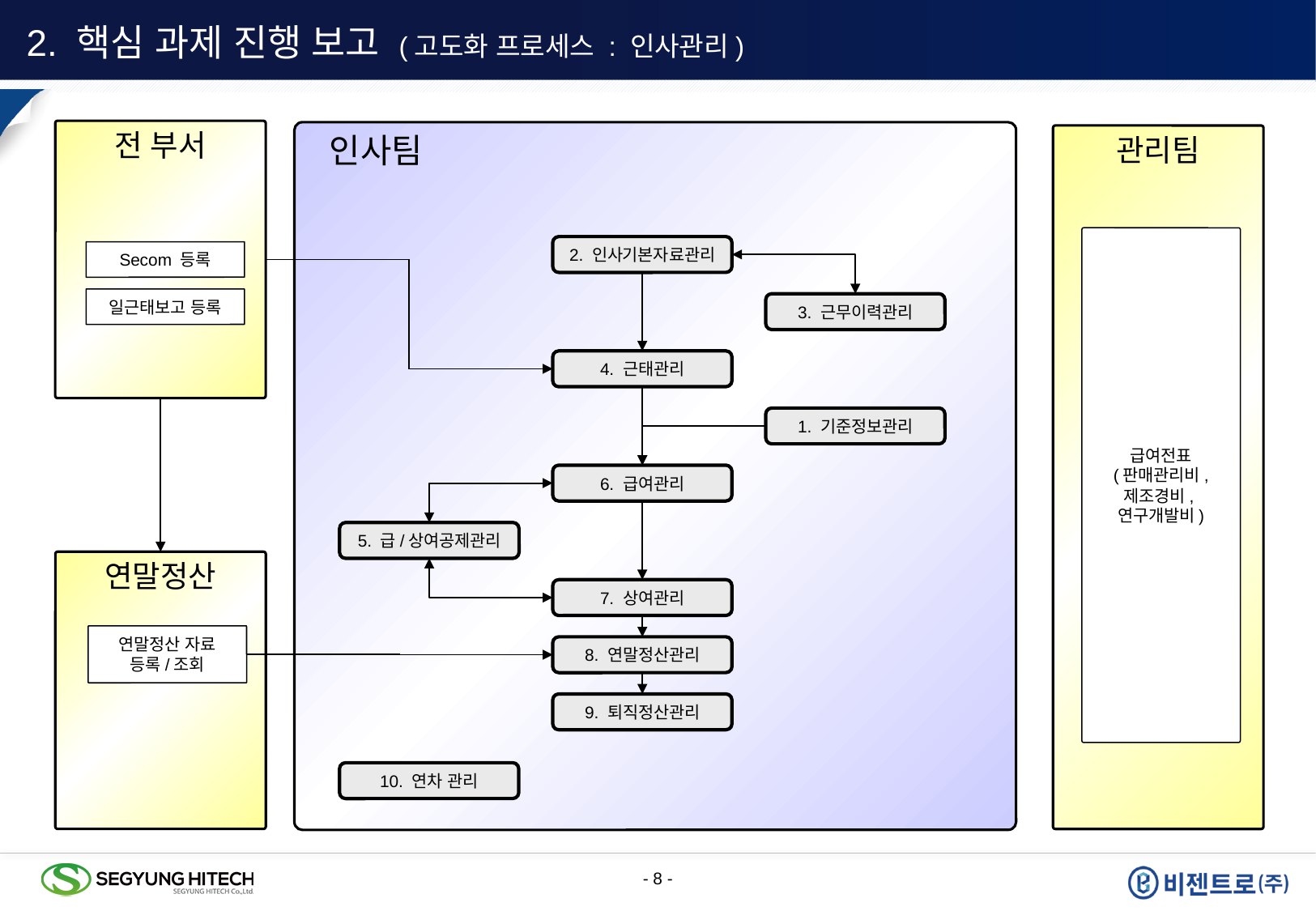

2. 핵심 과제 진행 보고 (고도화 프로세스 : 인사관리)
전 부서
   인사팀
관리팀
급여전표
(판매관리비,
제조경비,
연구개발비)
2. 인사기본자료관리
Secom 등록
일근태보고 등록
3. 근무이력관리
4. 근태관리
1. 기준정보관리
6. 급여관리
5. 급/상여공제관리
연말정산
7. 상여관리
연말정산 자료
등록/조회
8. 연말정산관리
9. 퇴직정산관리
10. 연차 관리